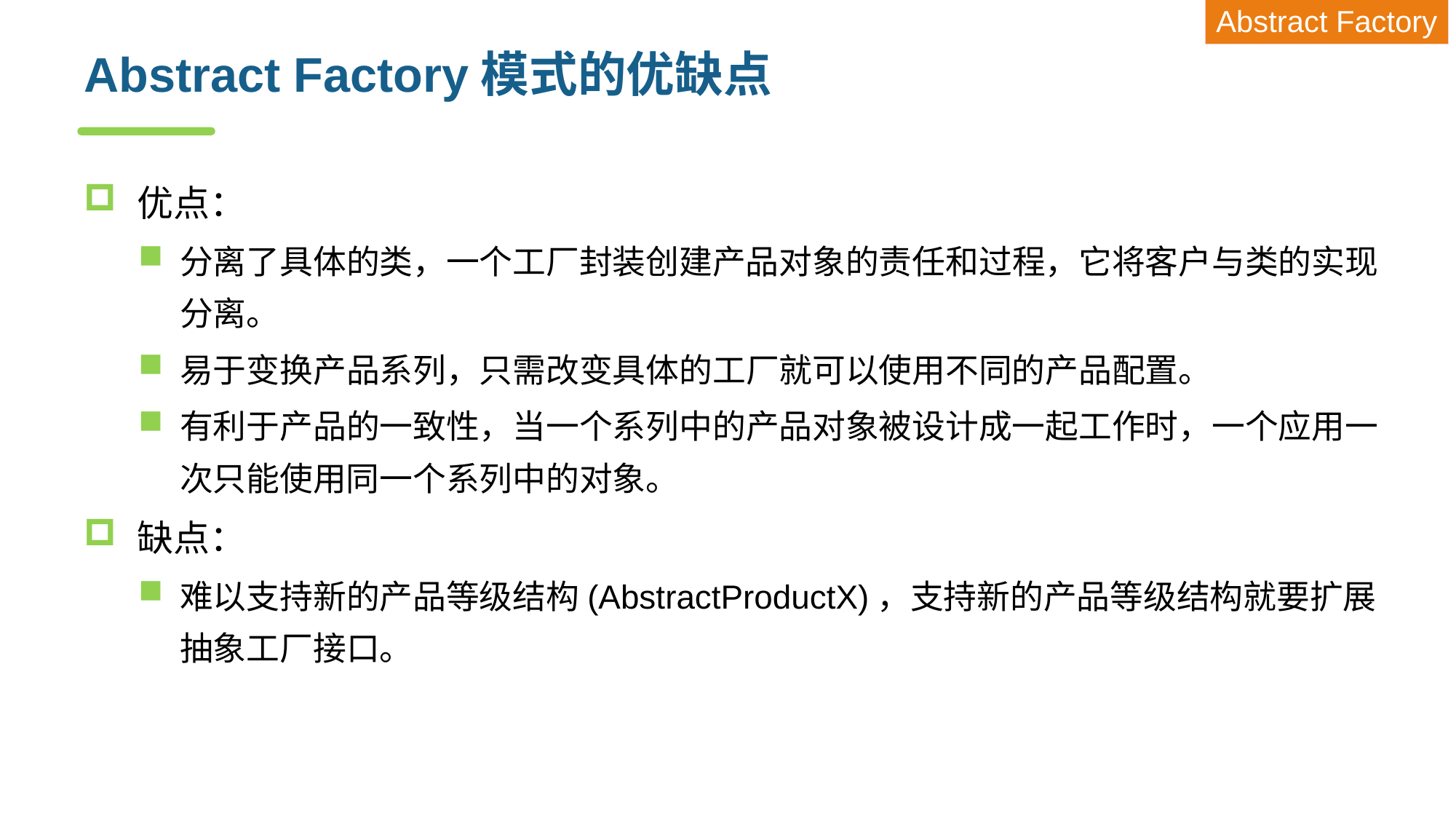

Abstract Factory
# Abstract Factory模式的优缺点
优点：
分离了具体的类，一个工厂封装创建产品对象的责任和过程，它将客户与类的实现分离。
易于变换产品系列，只需改变具体的工厂就可以使用不同的产品配置。
有利于产品的一致性，当一个系列中的产品对象被设计成一起工作时，一个应用一次只能使用同一个系列中的对象。
缺点：
难以支持新的产品等级结构(AbstractProductX)，支持新的产品等级结构就要扩展抽象工厂接口。

46